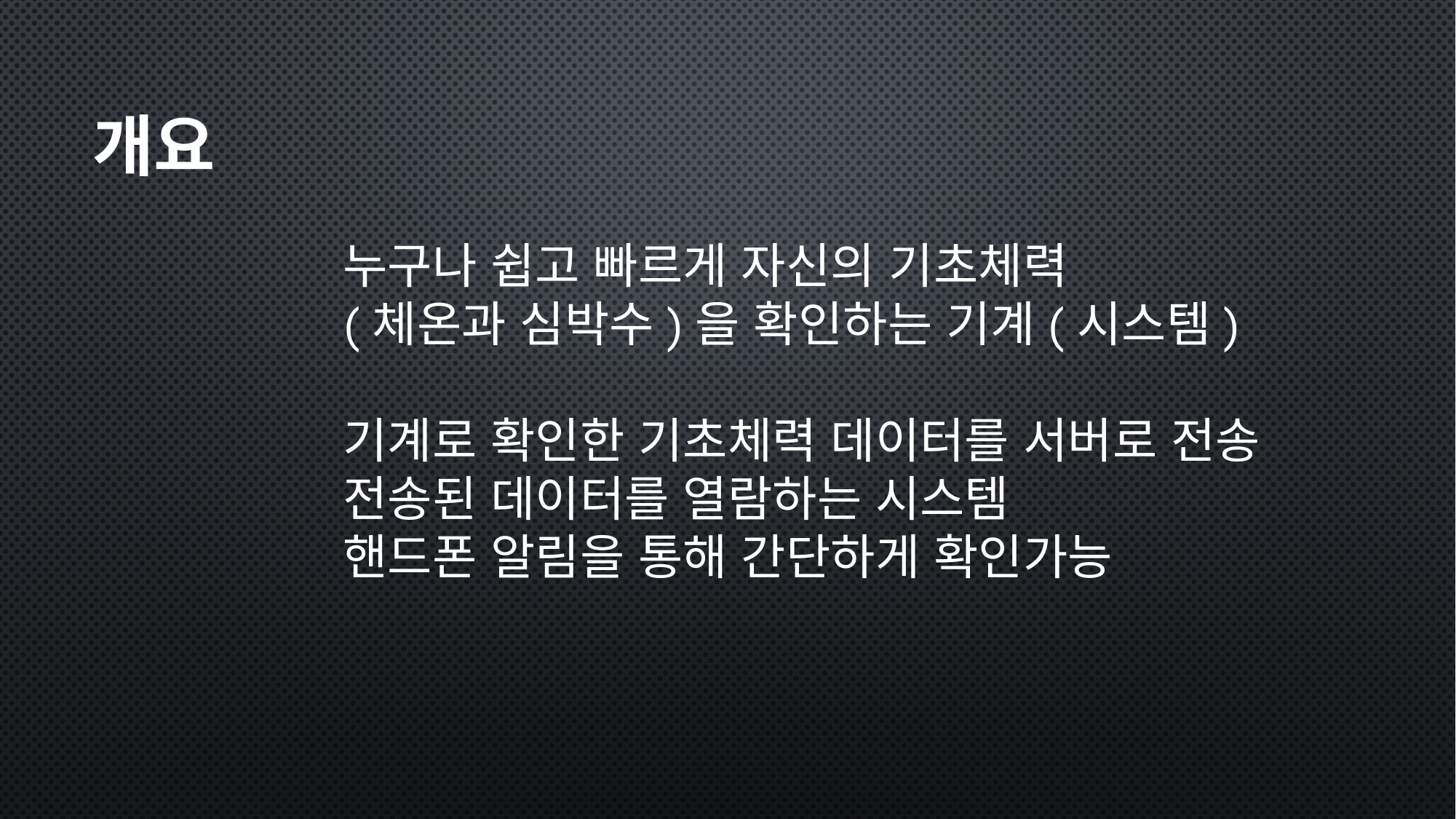

# 누구나 쉽고 빠르게 자신의 기초체력 (체온과 심박수)을 확인하는 기계(시스템) 기계로 확인한 기초체력 데이터를 서버로 전송 전송된 데이터를 열람하는 시스템 핸드폰 알림을 통해 간단하게 확인가능
개요